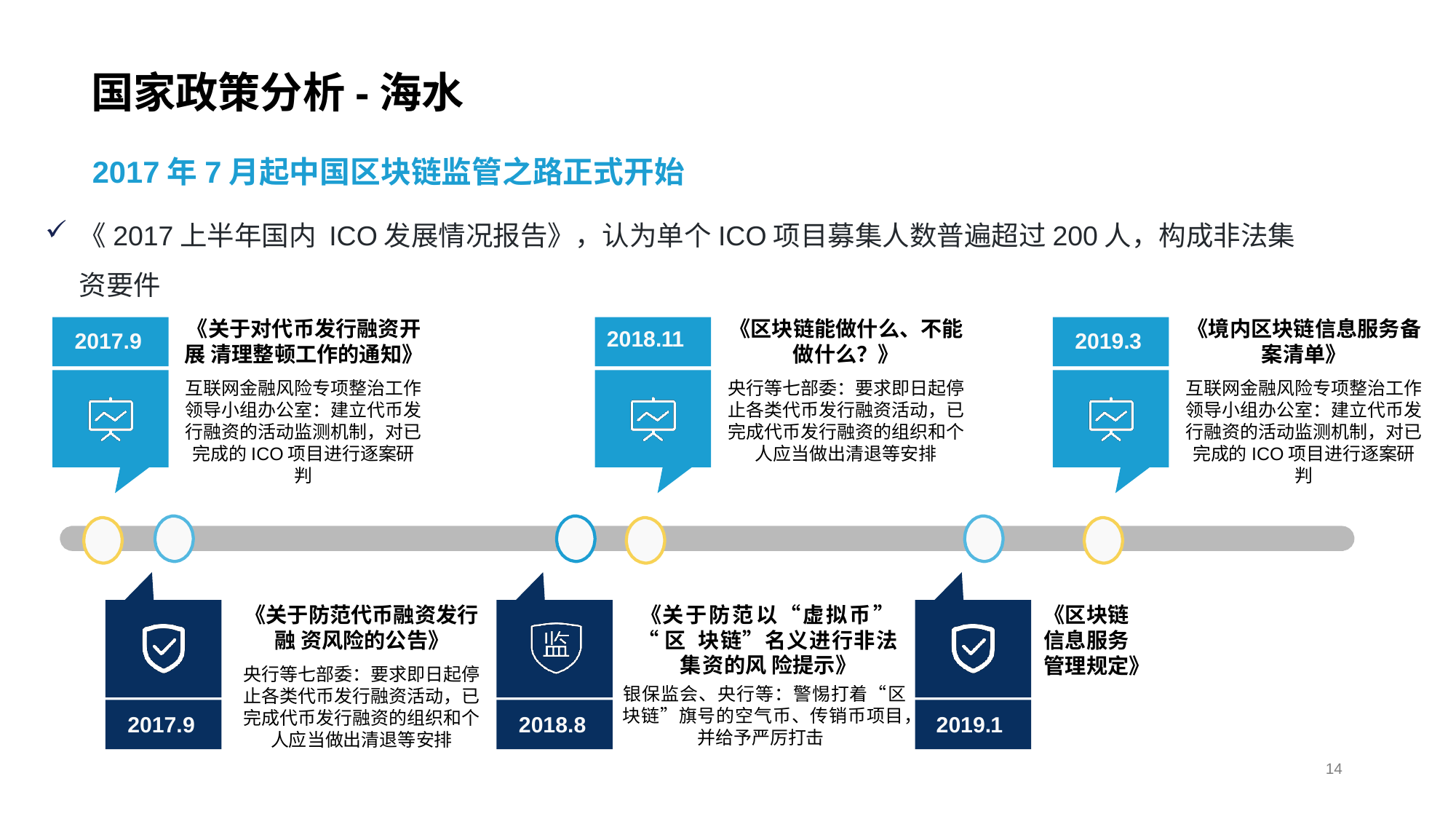

# 国家政策分析-海水
2017年7月起中国区块链监管之路正式开始
《2017上半年国内 ICO发展情况报告》，认为单个ICO项目募集人数普遍超过200人，构成非法集资要件
《关于对代币发行融资开展 清理整顿工作的通知》

互联网金融风险专项整治工作 领导小组办公室：建立代币发 行融资的活动监测机制，对已 完成的ICO项目进行逐案研判

2017.9

《区块链能做什么、不能做什么？》

央行等七部委：要求即日起停 止各类代币发行融资活动，已 完成代币发行融资的组织和个 人应当做出清退等安排

2018.11

《境内区块链信息服务备案清单》

互联网金融风险专项整治工作 领导小组办公室：建立代币发 行融资的活动监测机制，对已 完成的ICO项目进行逐案研判

2019.3

《关于防范代币融资发行融 资风险的公告》

央行等七部委：要求即日起停 止各类代币发行融资活动，已 完成代币发行融资的组织和个 人应当做出清退等安排

2017.9

《关于防范以“虚拟币”“区 块链”名义进行非法集资的风 险提示》
银保监会、央行等：警惕打着“区 块链”旗号的空气币、传销币项目，
并给予严厉打击

2018.8

《区块链
信息服务
管理规定》

2019.1

14